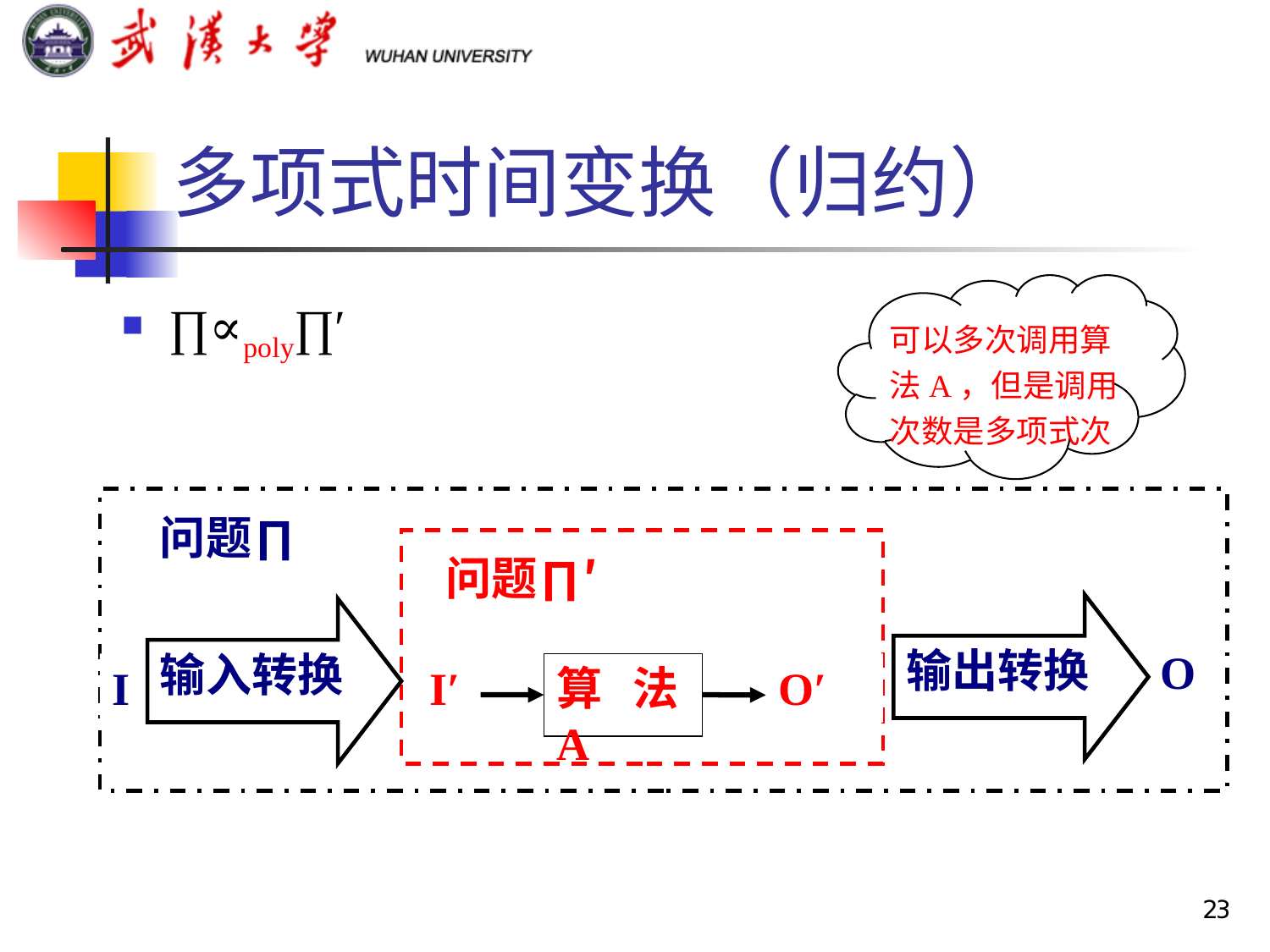

# 多项式时间变换（归约）

∏∝poly∏′
可以多次调用算法A，但是调用次数是多项式次

问题∏

问题∏′
输出转换
输入转换
O
I
I′
算法A
O′

23